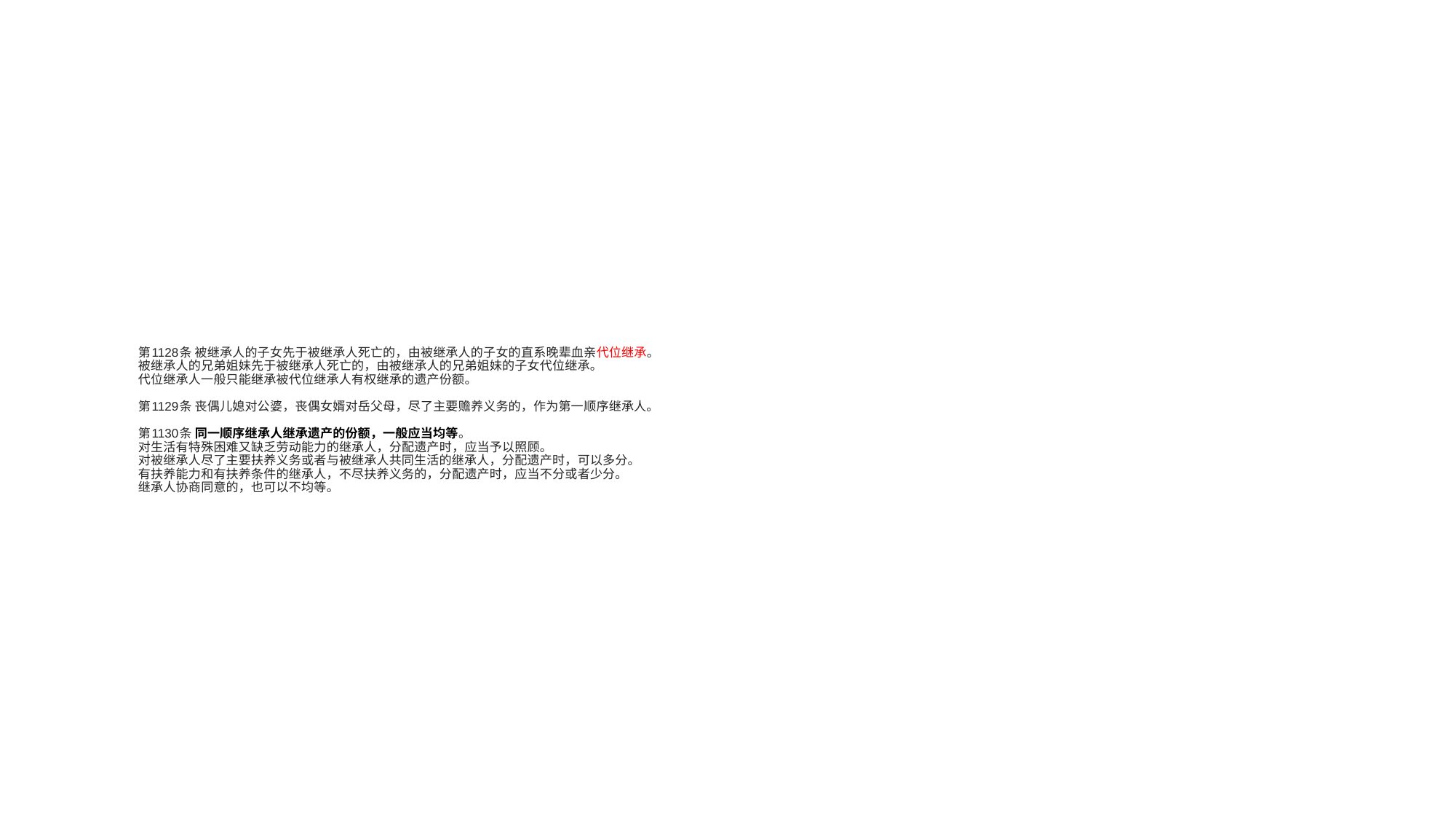

# 第1128条 被继承人的子女先于被继承人死亡的，由被继承人的子女的直系晚辈血亲代位继承。 被继承人的兄弟姐妹先于被继承人死亡的，由被继承人的兄弟姐妹的子女代位继承。 代位继承人一般只能继承被代位继承人有权继承的遗产份额。 第1129条 丧偶儿媳对公婆，丧偶女婿对岳父母，尽了主要赡养义务的，作为第一顺序继承人。 第1130条 同一顺序继承人继承遗产的份额，一般应当均等。 对生活有特殊困难又缺乏劳动能力的继承人，分配遗产时，应当予以照顾。 对被继承人尽了主要扶养义务或者与被继承人共同生活的继承人，分配遗产时，可以多分。 有扶养能力和有扶养条件的继承人，不尽扶养义务的，分配遗产时，应当不分或者少分。 继承人协商同意的，也可以不均等。